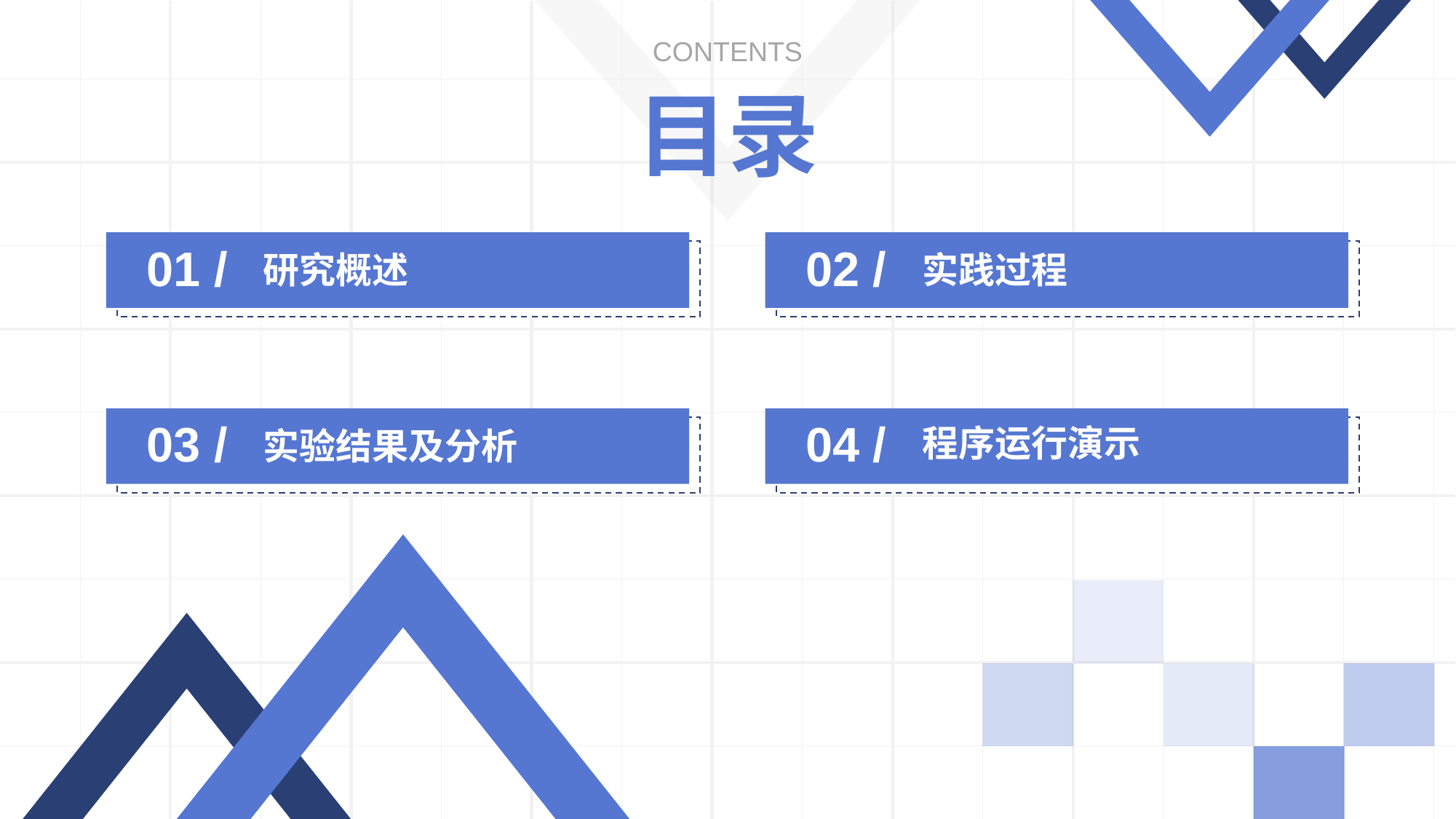

5 1PP T模板网   www.5 1 p ptmoban.com

CONTENTS
目录

01 /
研究概述

02 /
实践过程

03 /
实验结果及分析

04 /

程序运行演示